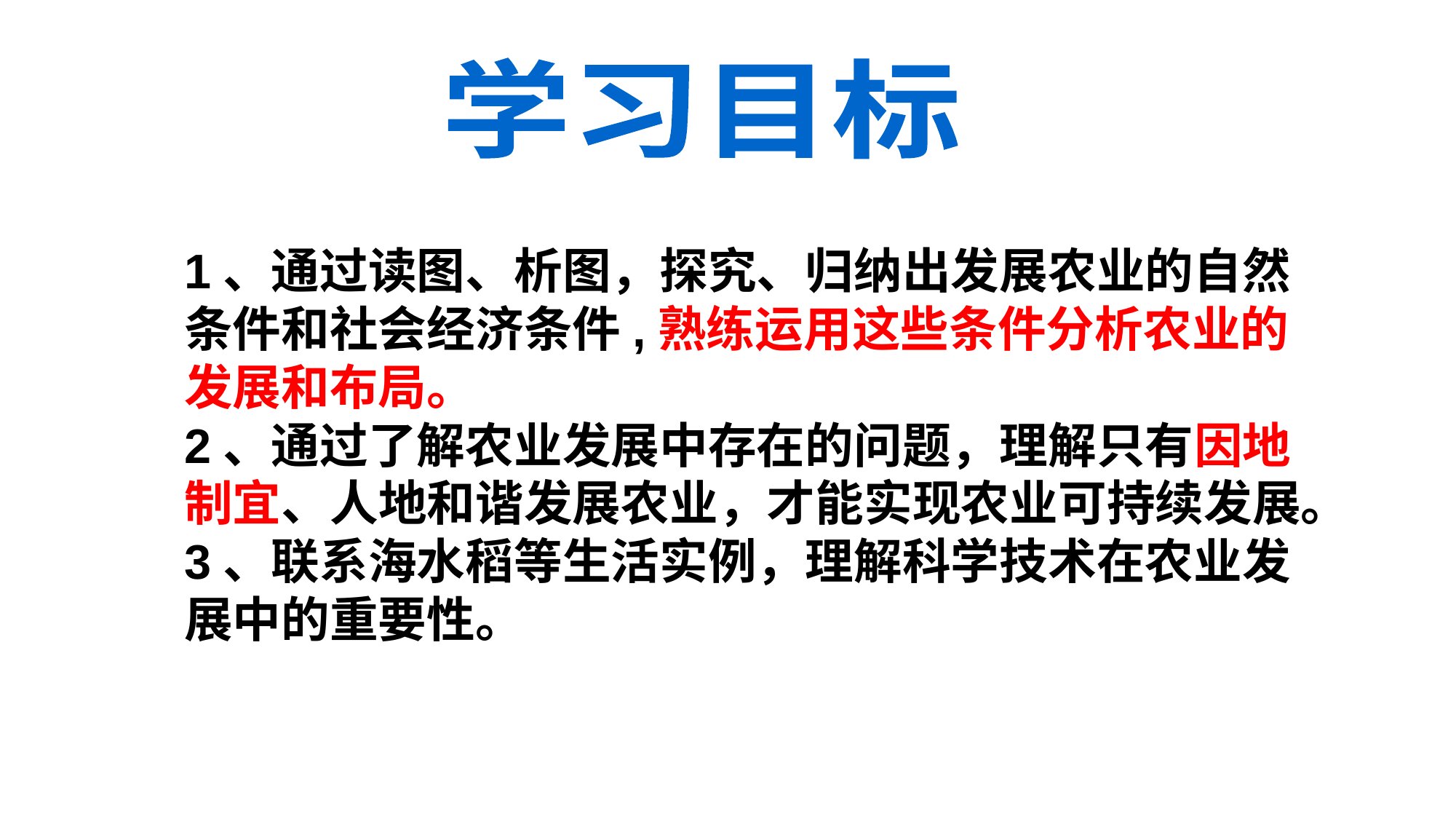

学习目标
1、通过读图、析图，探究、归纳出发展农业的自然条件和社会经济条件,熟练运用这些条件分析农业的发展和布局。
2、通过了解农业发展中存在的问题，理解只有因地制宜、人地和谐发展农业，才能实现农业可持续发展。
3、联系海水稻等生活实例，理解科学技术在农业发展中的重要性。